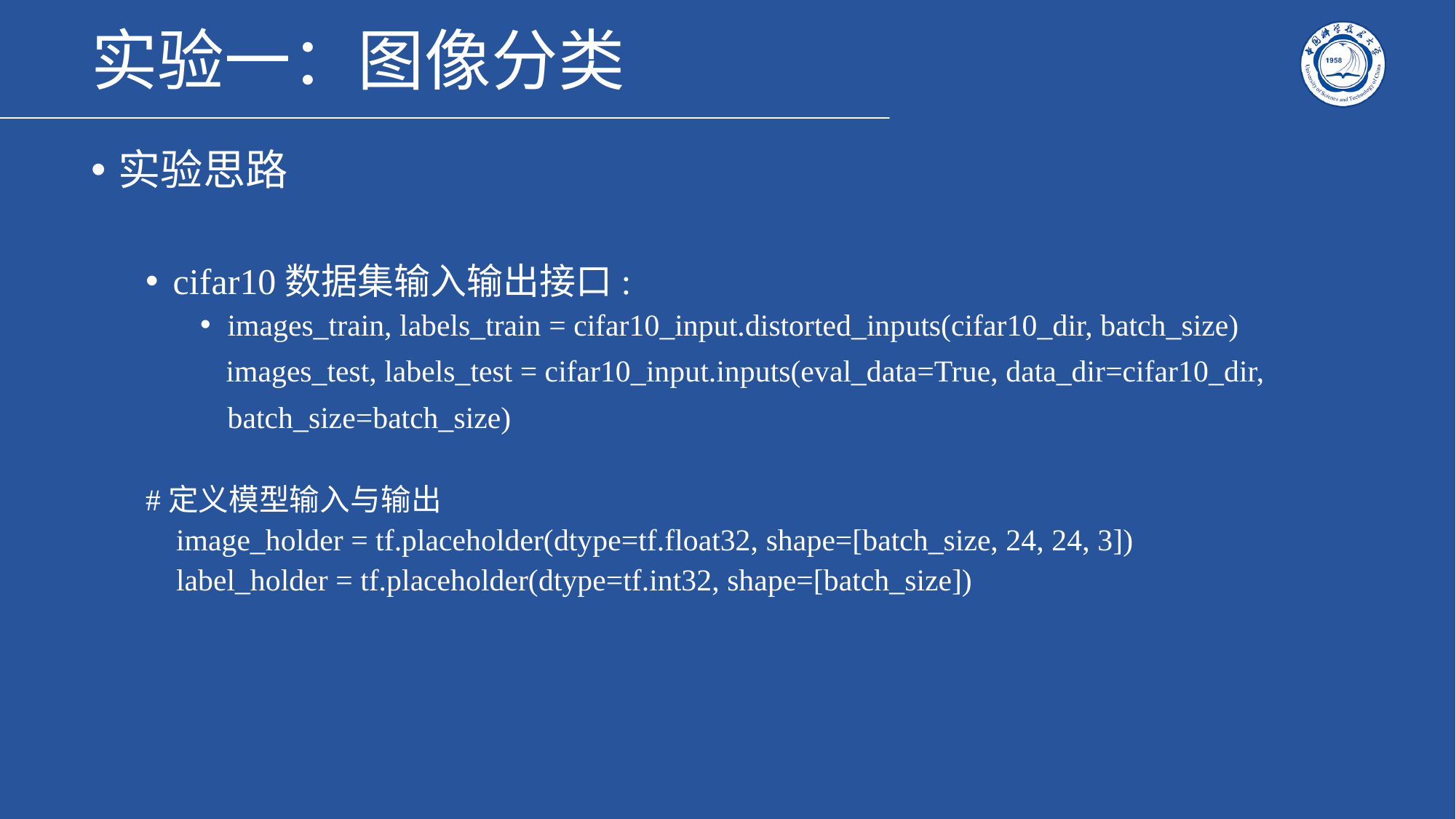

# 实验一：图像分类
64
实验思路

cifar10数据集输入输出接口:
images_train, labels_train = cifar10_input.distorted_inputs(cifar10_dir, batch_size)
         images_test, labels_test = cifar10_input.inputs(eval_data=True, data_dir=cifar10_dir,
         batch_size=batch_size)

#定义模型输入与输出
    image_holder = tf.placeholder(dtype=tf.float32, shape=[batch_size, 24, 24, 3])
    label_holder = tf.placeholder(dtype=tf.int32, shape=[batch_size])